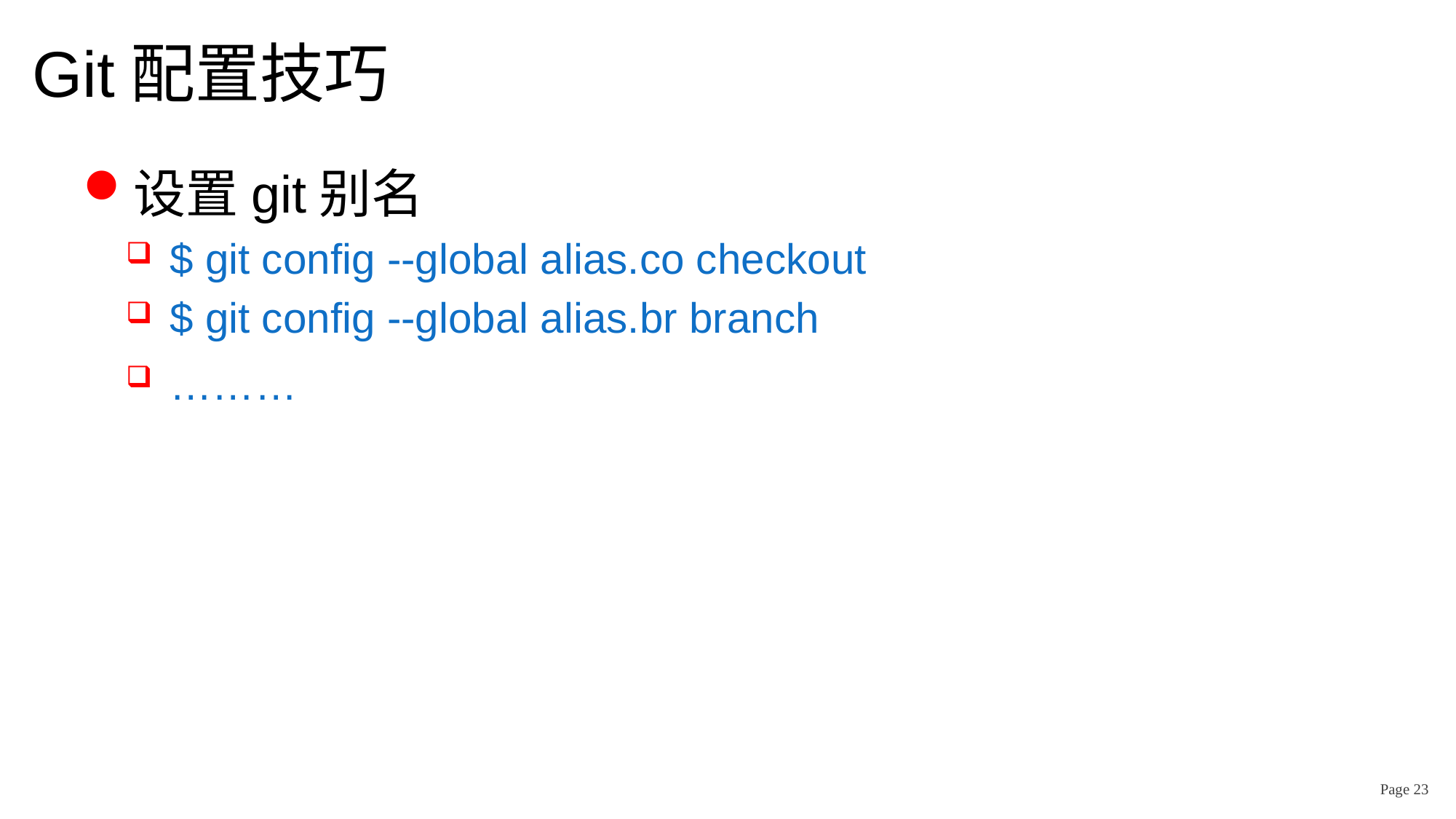

# Git配置技巧
设置git别名
$ git config --global alias.co checkout
$ git config --global alias.br branch
………